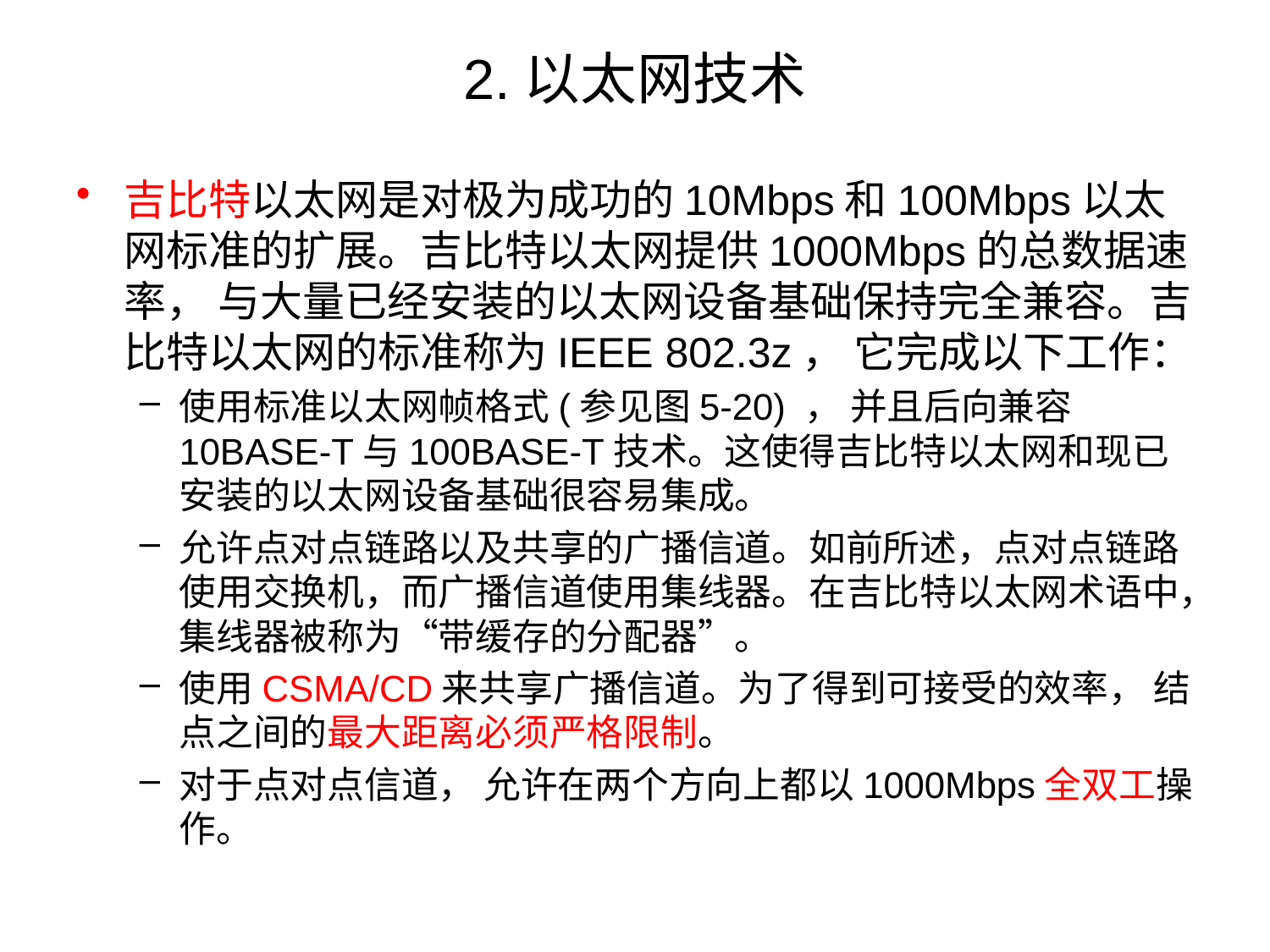

# 2.以太网技术
吉比特以太网是对极为成功的10Mbps和100Mbps以太网标准的扩展。吉比特以太网提供1000Mbps的总数据速率， 与大量已经安装的以太网设备基础保持完全兼容。吉比特以太网的标准称为IEEE 802.3z， 它完成以下工作：
使用标准以太网帧格式(参见图5-20) ， 并且后向兼容10BASE-T与100BASE-T技术。这使得吉比特以太网和现已安装的以太网设备基础很容易集成。
允许点对点链路以及共享的广播信道。如前所述，点对点链路使用交换机，而广播信道使用集线器。在吉比特以太网术语中，集线器被称为“带缓存的分配器”。
使用CSMA/CD来共享广播信道。为了得到可接受的效率， 结点之间的最大距离必须严格限制。
对于点对点信道， 允许在两个方向上都以1000Mbps全双工操作。